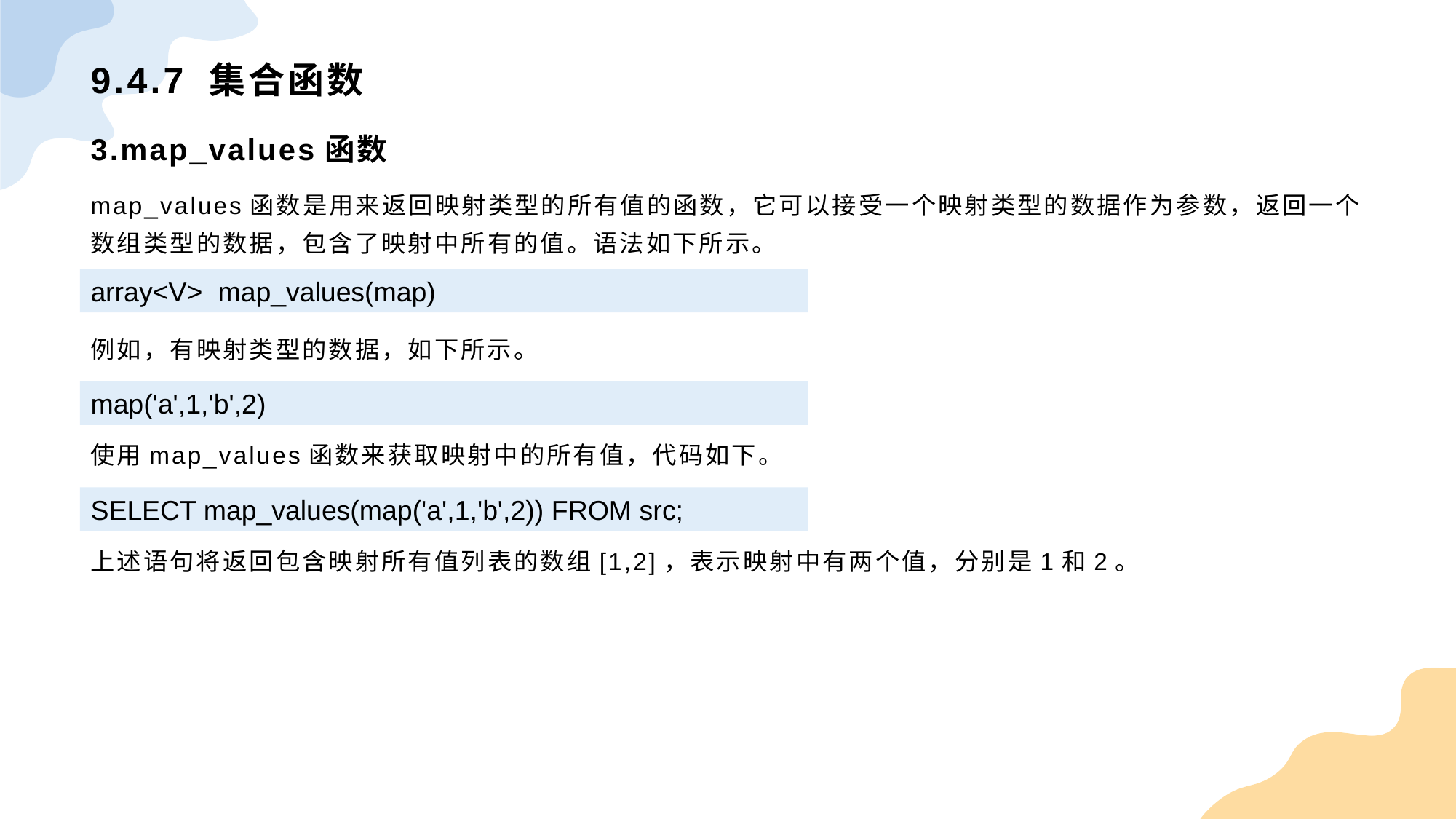

# 9.4.7 集合函数
3.map_values函数
map_values函数是用来返回映射类型的所有值的函数，它可以接受一个映射类型的数据作为参数，返回一个数组类型的数据，包含了映射中所有的值。语法如下所示。

例如，有映射类型的数据，如下所示。

使用map_values函数来获取映射中的所有值，代码如下。

上述语句将返回包含映射所有值列表的数组[1,2]，表示映射中有两个值，分别是1和2。
array<V>  map_values(map)
map('a',1,'b',2)
SELECT map_values(map('a',1,'b',2)) FROM src;